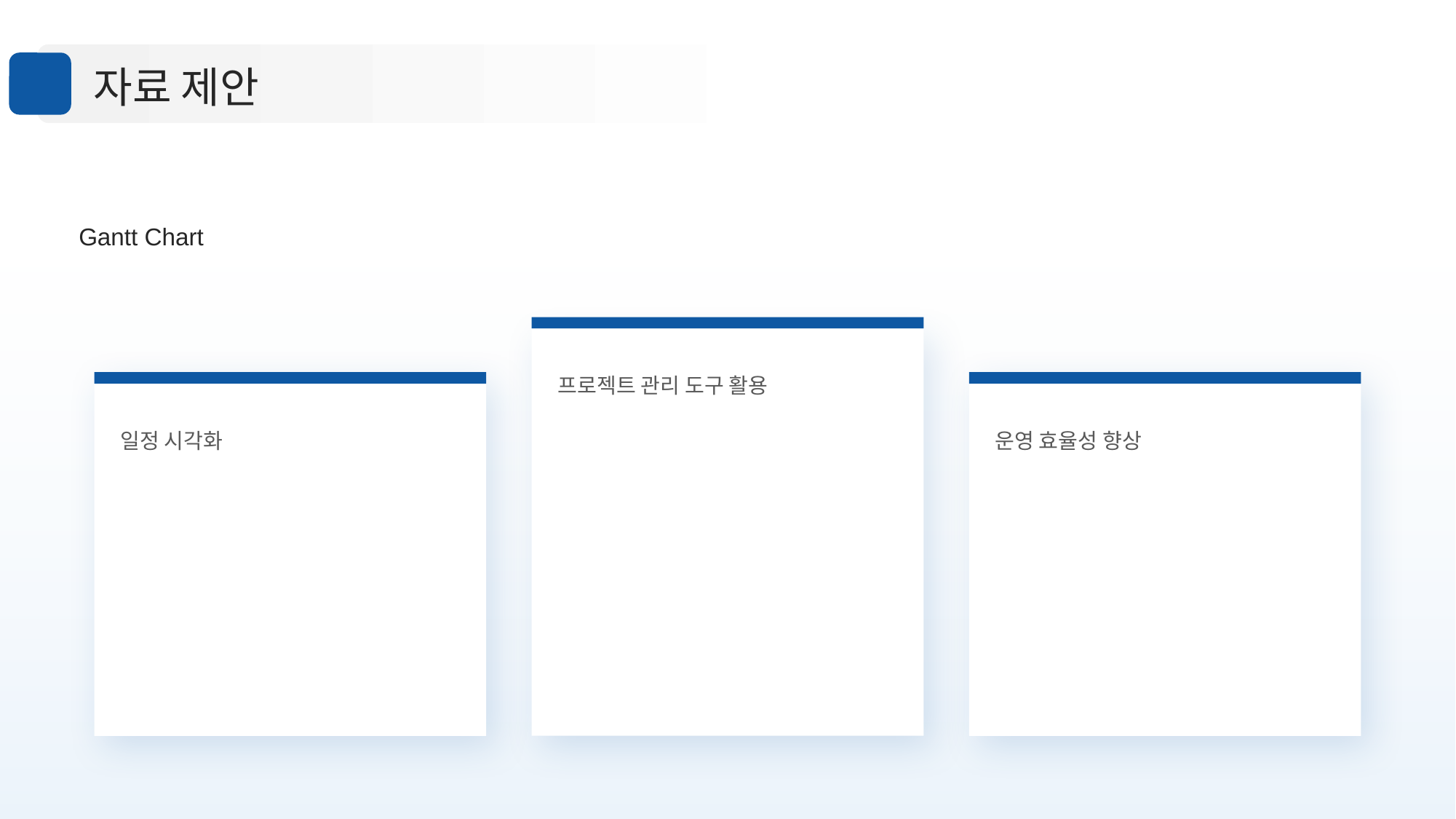

자료 제안
Gantt Chart

프로젝트 관리 도구 활용

일정 시각화
운영 효율성 향상